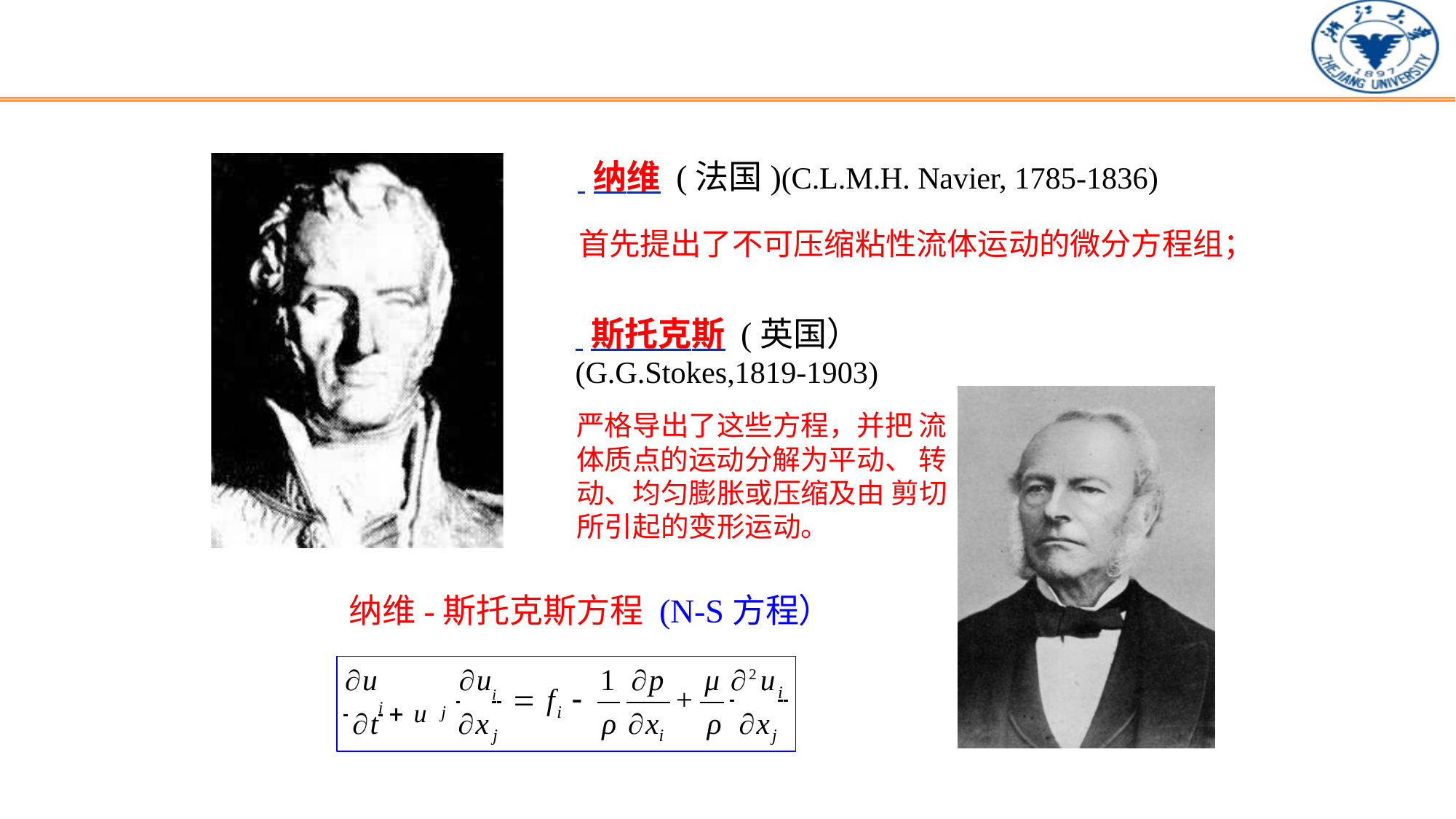

纳维 (法国)(C.L.M.H. Navier, 1785-1836)
首先提出了不可压缩粘性流体运动的微分方程组；

 斯托克斯 (英国）
(G.G.Stokes,1819-1903)
严格导出了这些方程，并把 流体质点的运动分解为平动、 转动、均匀膨胀或压缩及由 剪切所引起的变形运动。

纳维-斯托克斯方程 (N-S方程）

1 ∂p	μ ∂2u
ρ ∂x	ρ	∂x

∂u	∂u
 	i + u
 	i   =	f	−
+
 	i
j
i
∂t
∂x

j
i
j
9